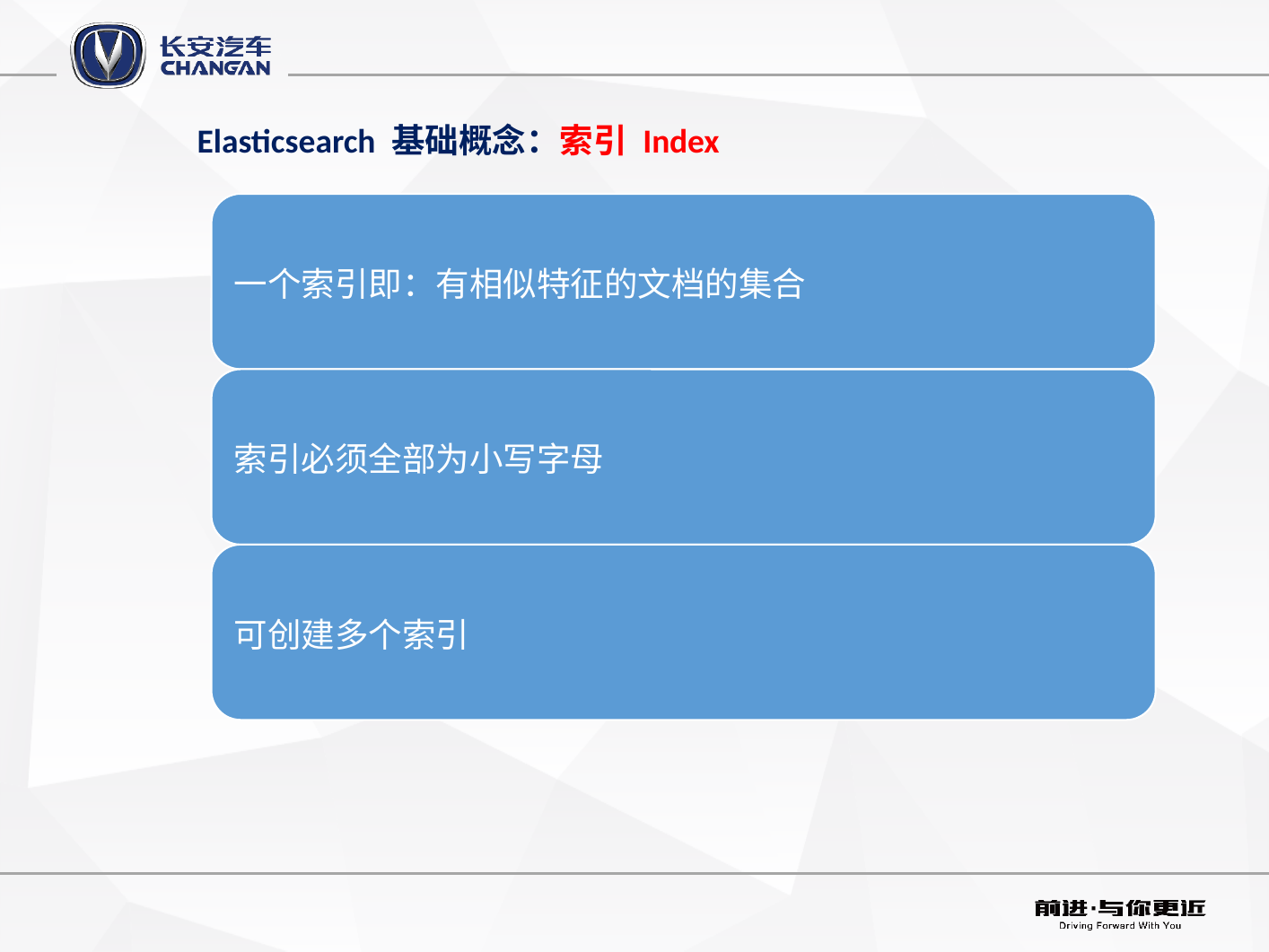

Elasticsearch 基础概念：索引 Index
一个索引即：有相似特征的文档的集合
索引必须全部为小写字母
可创建多个索引